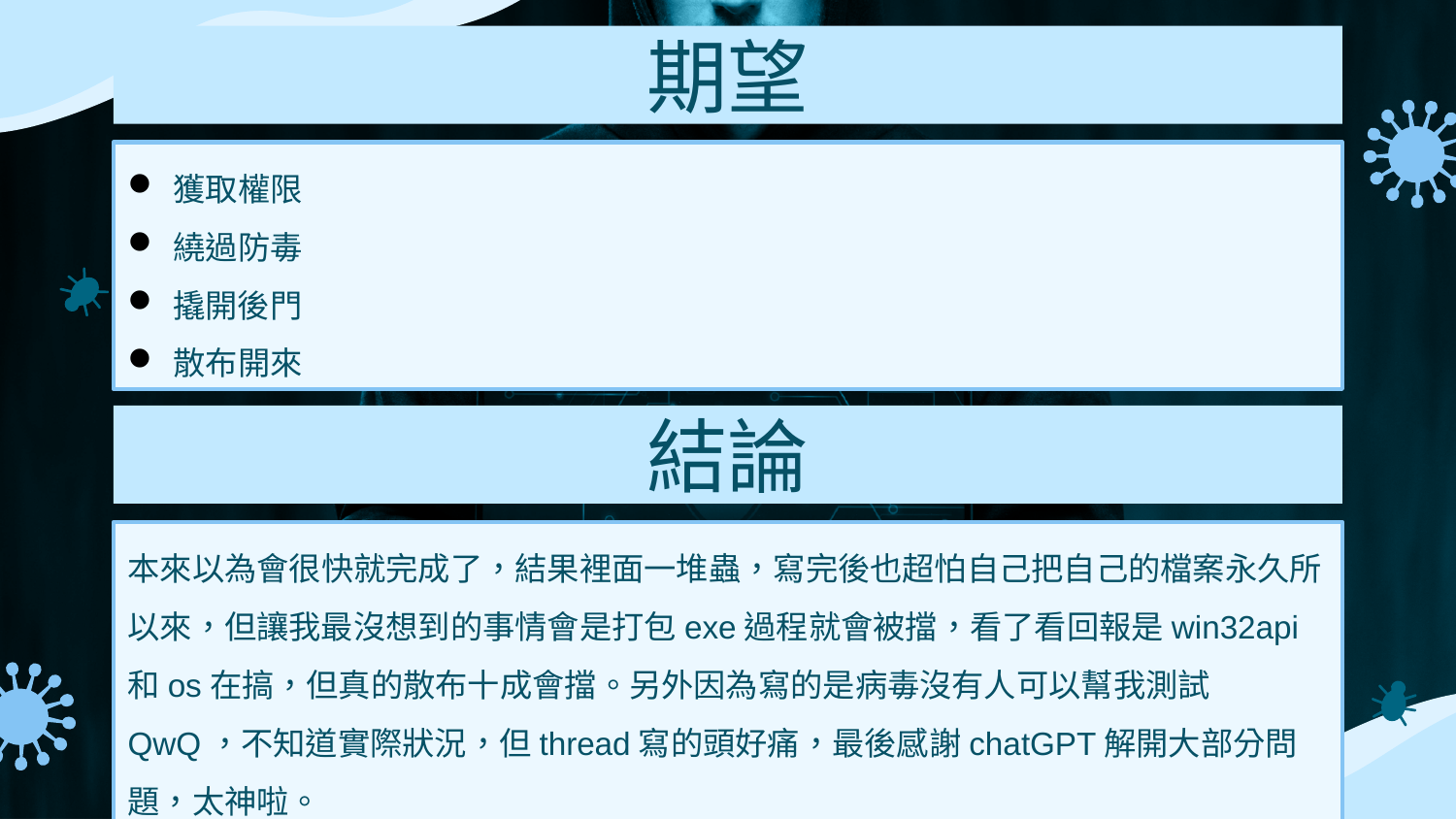

# 期望
獲取權限
繞過防毒
撬開後門
散布開來
結論
本來以為會很快就完成了，結果裡面一堆蟲，寫完後也超怕自己把自己的檔案永久所以來，但讓我最沒想到的事情會是打包exe過程就會被擋，看了看回報是win32api和os在搞，但真的散布十成會擋。另外因為寫的是病毒沒有人可以幫我測試QwQ，不知道實際狀況，但thread寫的頭好痛，最後感謝chatGPT解開大部分問題，太神啦。